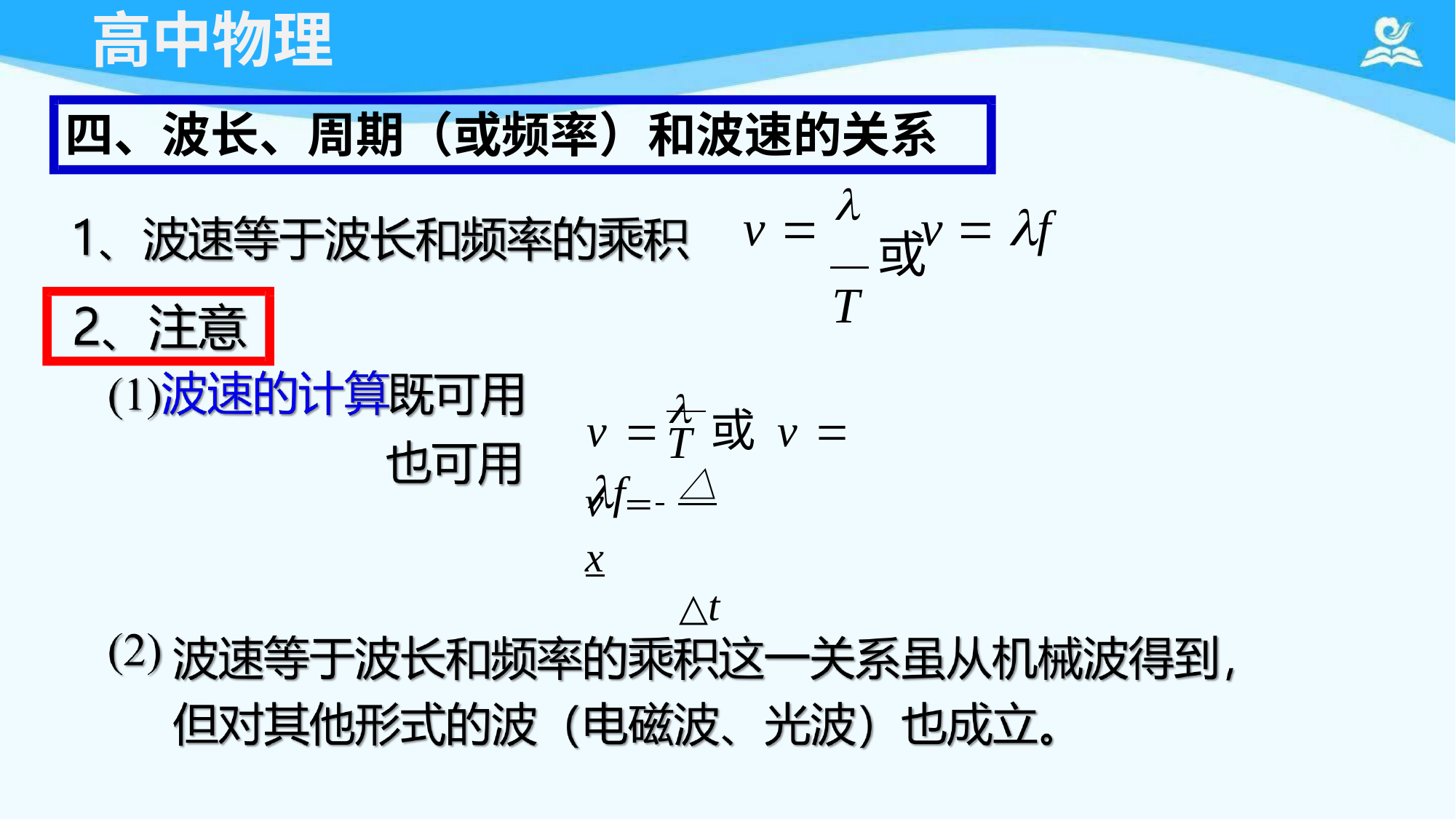

# 高中物理

四、波长、周期（或频率）和波速的关系

v = λ	v = λf
或
T

v =	λ或 v = λf

T

v＝ 	△x
△t